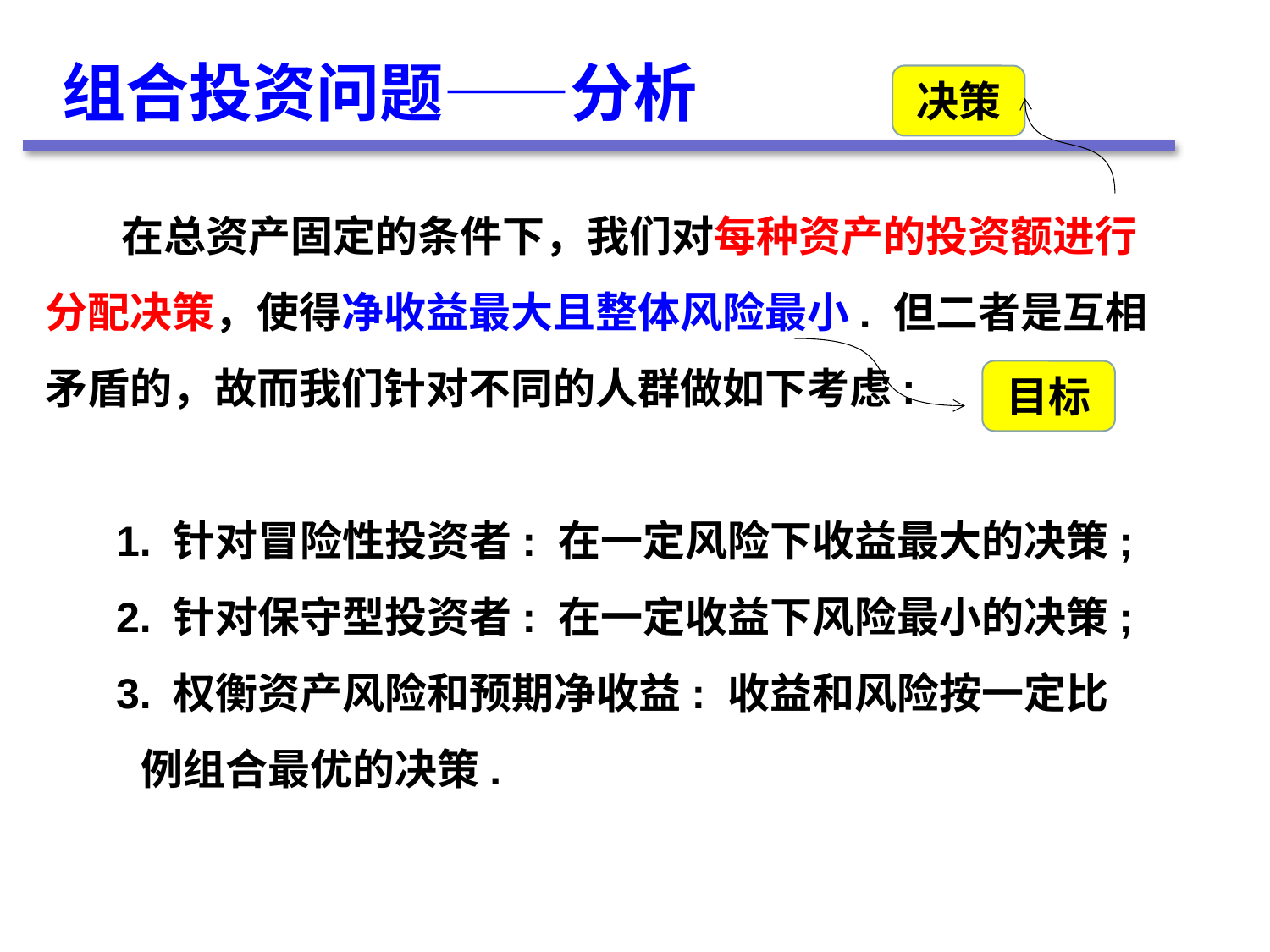

组合投资问题——分析
决策
       在总资产固定的条件下，我们对每种资产的投资额进行分配决策，使得净收益最大且整体风险最小. 但二者是互相矛盾的，故而我们针对不同的人群做如下考虑:

      1. 针对冒险性投资者: 在一定风险下收益最大的决策;
      2. 针对保守型投资者: 在一定收益下风险最小的决策;
      3. 权衡资产风险和预期净收益: 收益和风险按一定比
         例组合最优的决策.

目标